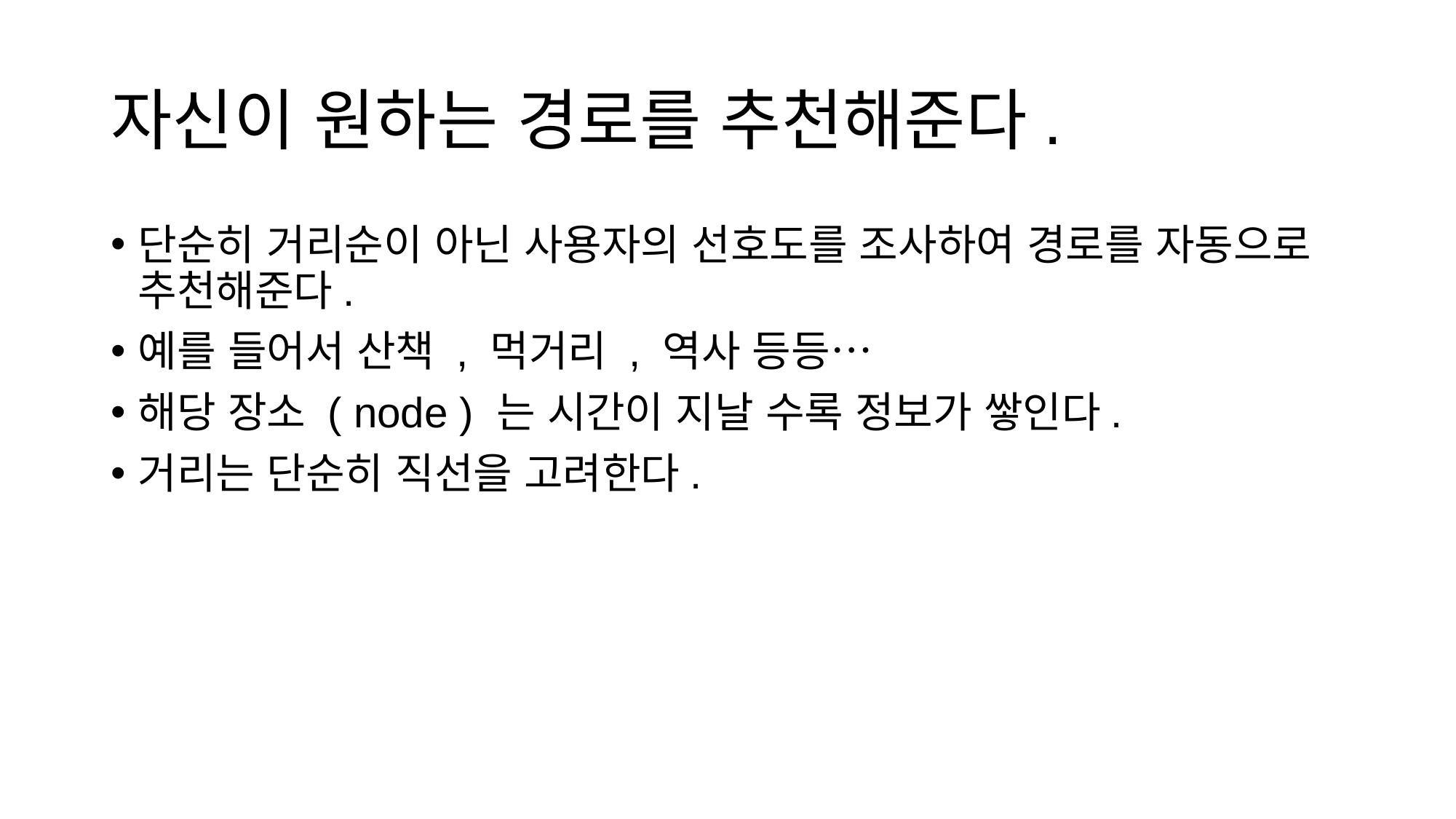

# 자신이 원하는 경로를 추천해준다.
단순히 거리순이 아닌 사용자의 선호도를 조사하여 경로를 자동으로 추천해준다.
예를 들어서 산책 , 먹거리 , 역사 등등…
해당 장소 ( node ) 는 시간이 지날 수록 정보가 쌓인다.
거리는 단순히 직선을 고려한다.